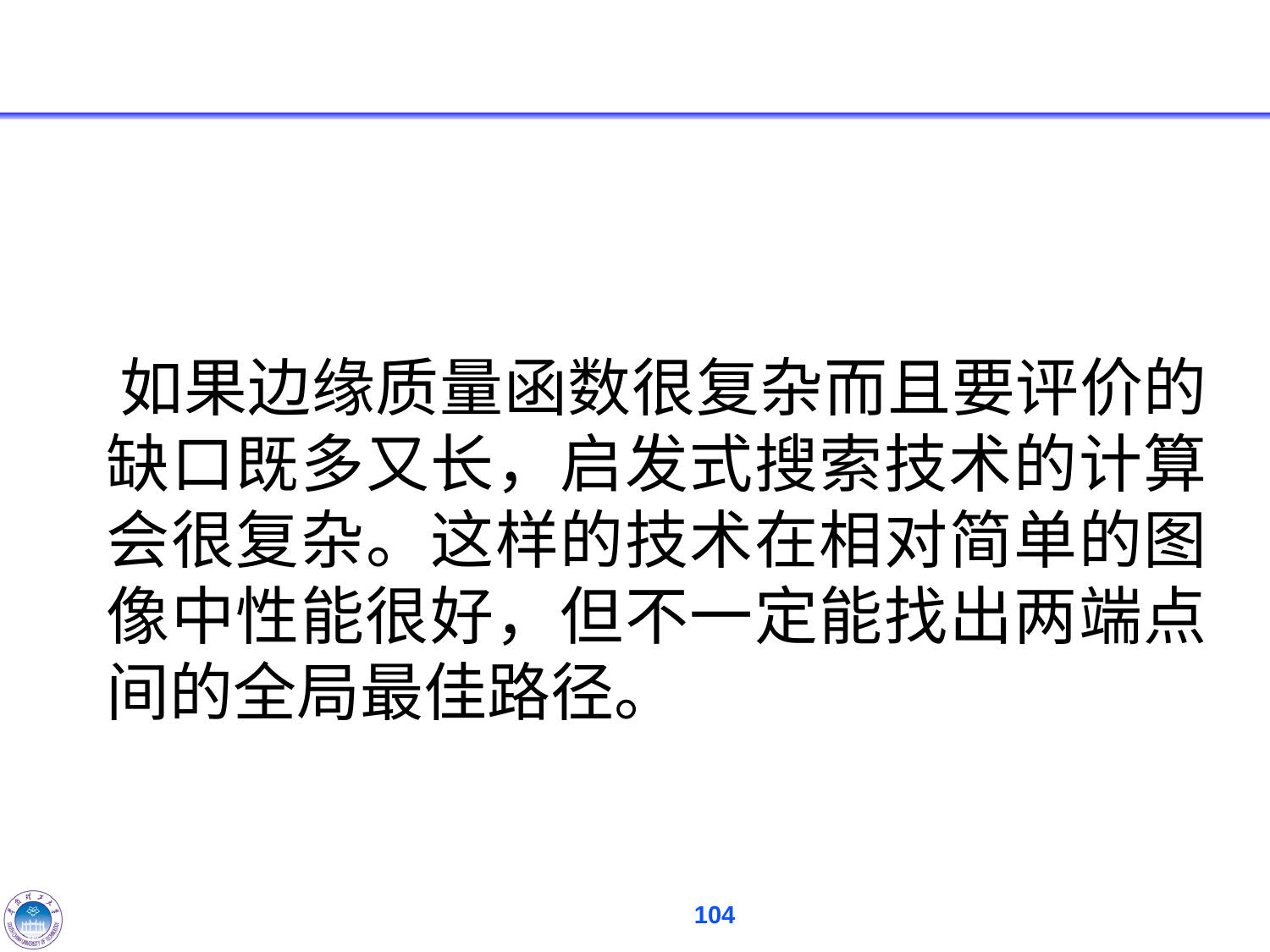

#

  如果边缘质量函数很复杂而且要评价的缺口既多又长，启发式搜索技术的计算会很复杂。这样的技术在相对简单的图像中性能很好，但不一定能找出两端点间的全局最佳路径。